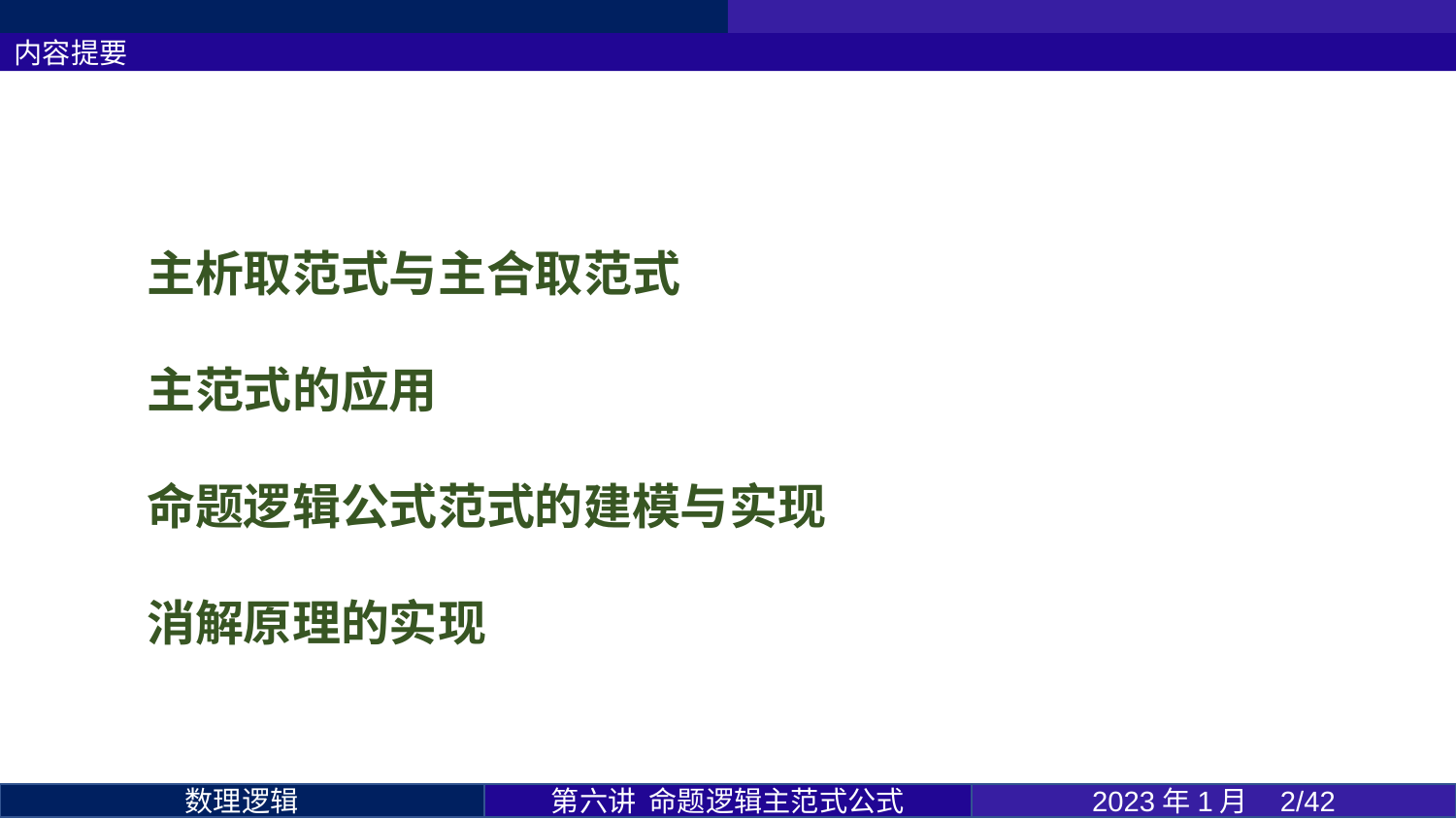

内容提要
主析取范式与主合取范式
主范式的应用
命题逻辑公式范式的建模与实现
消解原理的实现
第六讲  命题逻辑主范式公式
2023年1月    2/42
数理逻辑